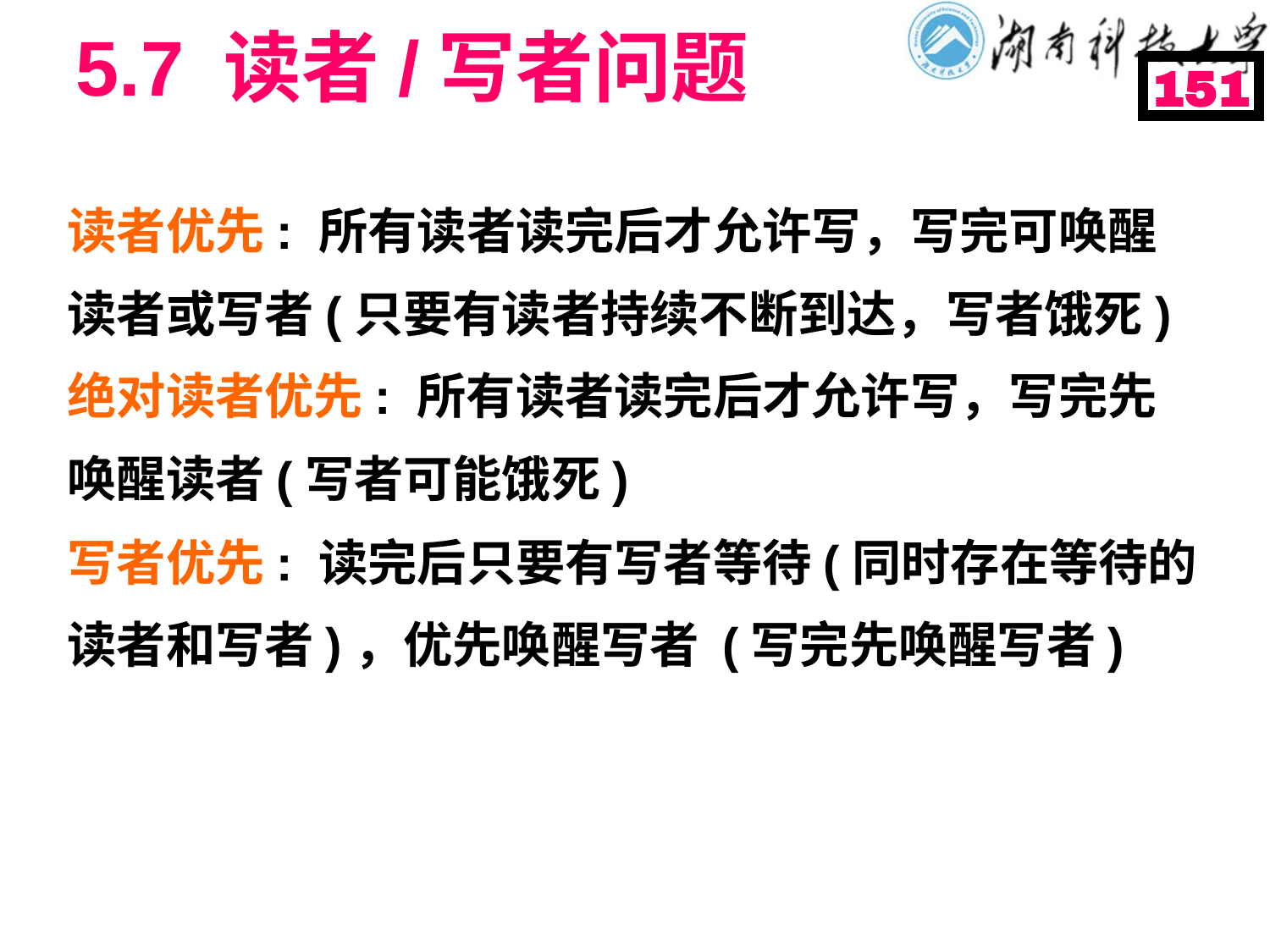

# 5.7 读者/写者问题
151
读者优先: 所有读者读完后才允许写，写完可唤醒读者或写者(只要有读者持续不断到达，写者饿死)
绝对读者优先: 所有读者读完后才允许写，写完先唤醒读者(写者可能饿死)
写者优先: 读完后只要有写者等待(同时存在等待的读者和写者)，优先唤醒写者 (写完先唤醒写者)